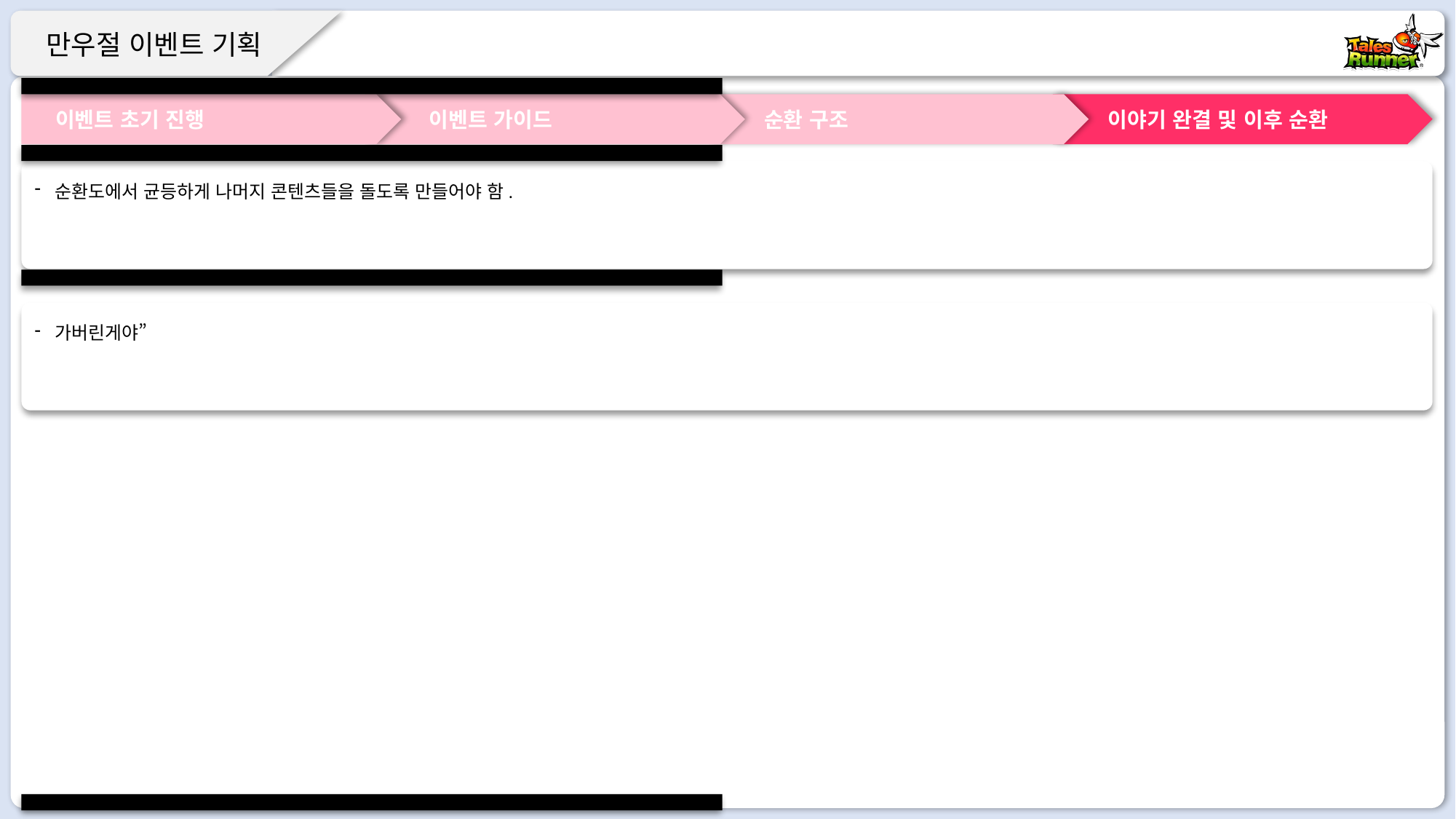

이벤트 초기 진행
        이벤트 가이드
        순환 구조
        이야기 완결 및 이후 순환

순환도에서 균등하게 나머지 콘텐츠들을 돌도록 만들어야 함.

가버린게야”